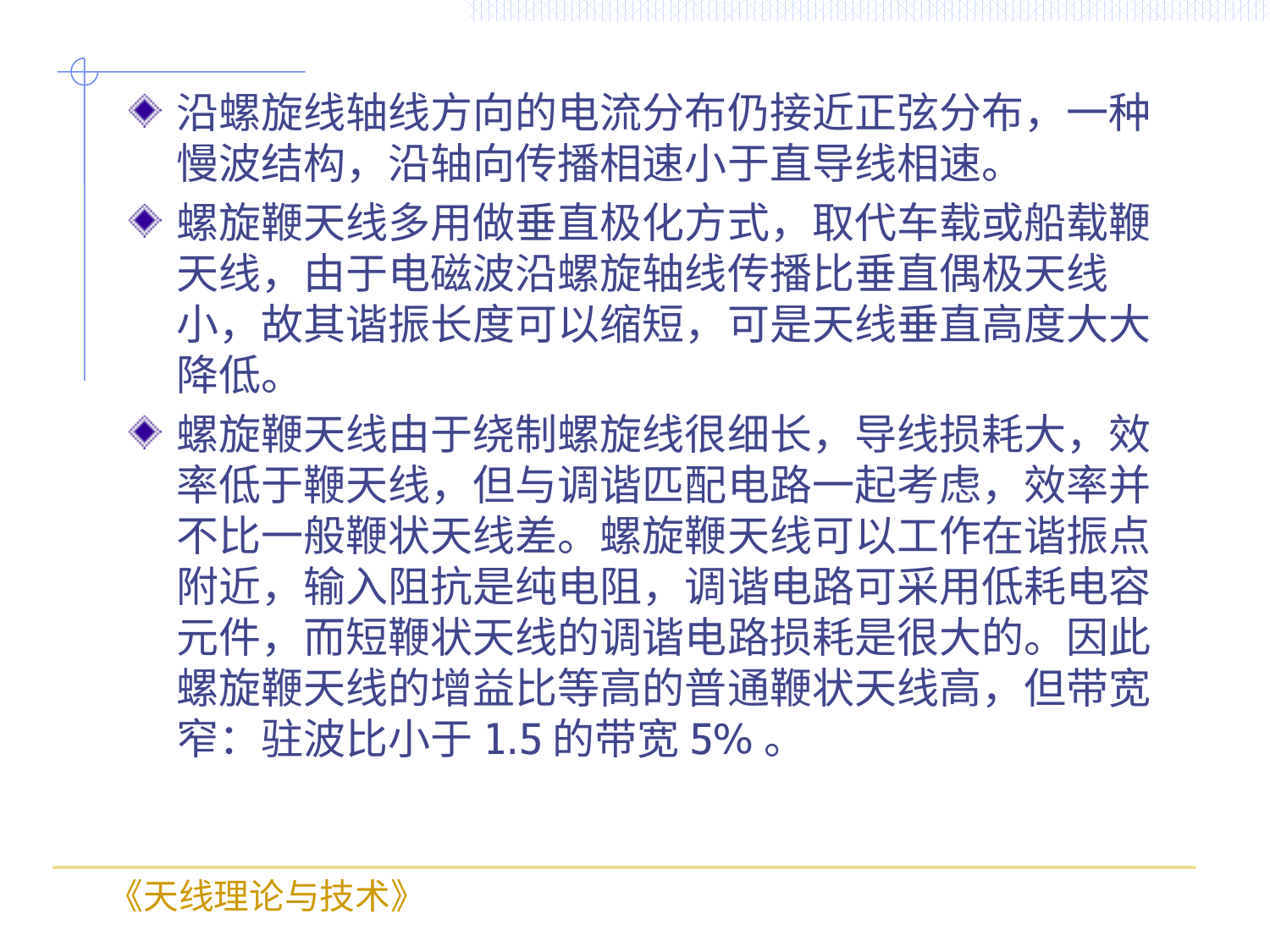

沿螺旋线轴线方向的电流分布仍接近正弦分布，一种慢波结构，沿轴向传播相速小于直导线相速。
螺旋鞭天线多用做垂直极化方式，取代车载或船载鞭天线，由于电磁波沿螺旋轴线传播比垂直偶极天线小，故其谐振长度可以缩短，可是天线垂直高度大大降低。
螺旋鞭天线由于绕制螺旋线很细长，导线损耗大，效率低于鞭天线，但与调谐匹配电路一起考虑，效率并不比一般鞭状天线差。螺旋鞭天线可以工作在谐振点附近，输入阻抗是纯电阻，调谐电路可采用低耗电容元件，而短鞭状天线的调谐电路损耗是很大的。因此螺旋鞭天线的增益比等高的普通鞭状天线高，但带宽窄：驻波比小于1.5的带宽5%。